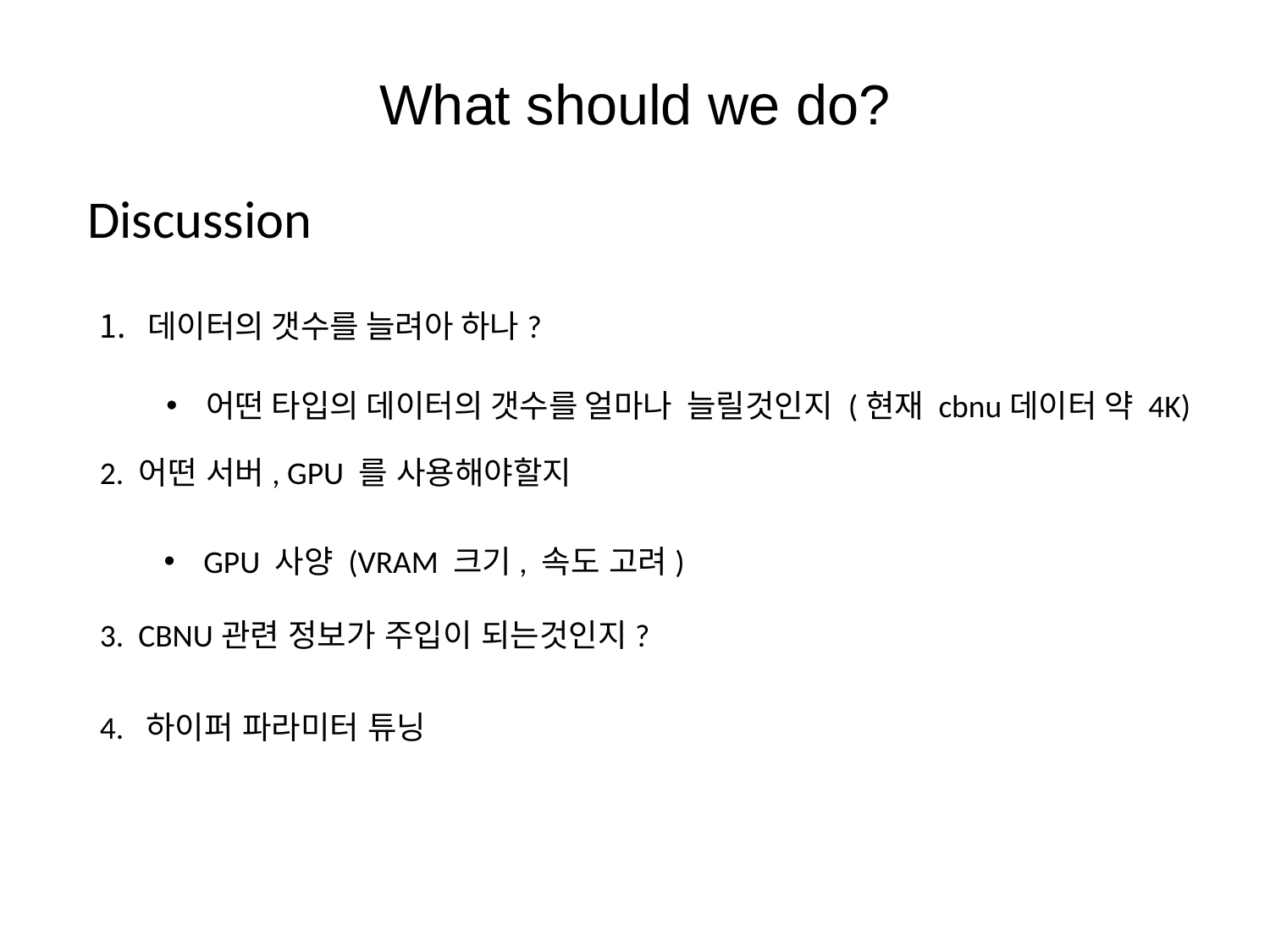

# What should we do?
Discussion

데이터의 갯수를 늘려아 하나?

어떤 타입의 데이터의 갯수를 얼마나  늘릴것인지 (현재 cbnu데이터 약 4K)
2. 어떤 서버, GPU 를 사용해야할지

GPU 사양 (VRAM 크기, 속도 고려)
3.  CBNU관련 정보가 주입이 되는것인지?

4.  하이퍼 파라미터 튜닝